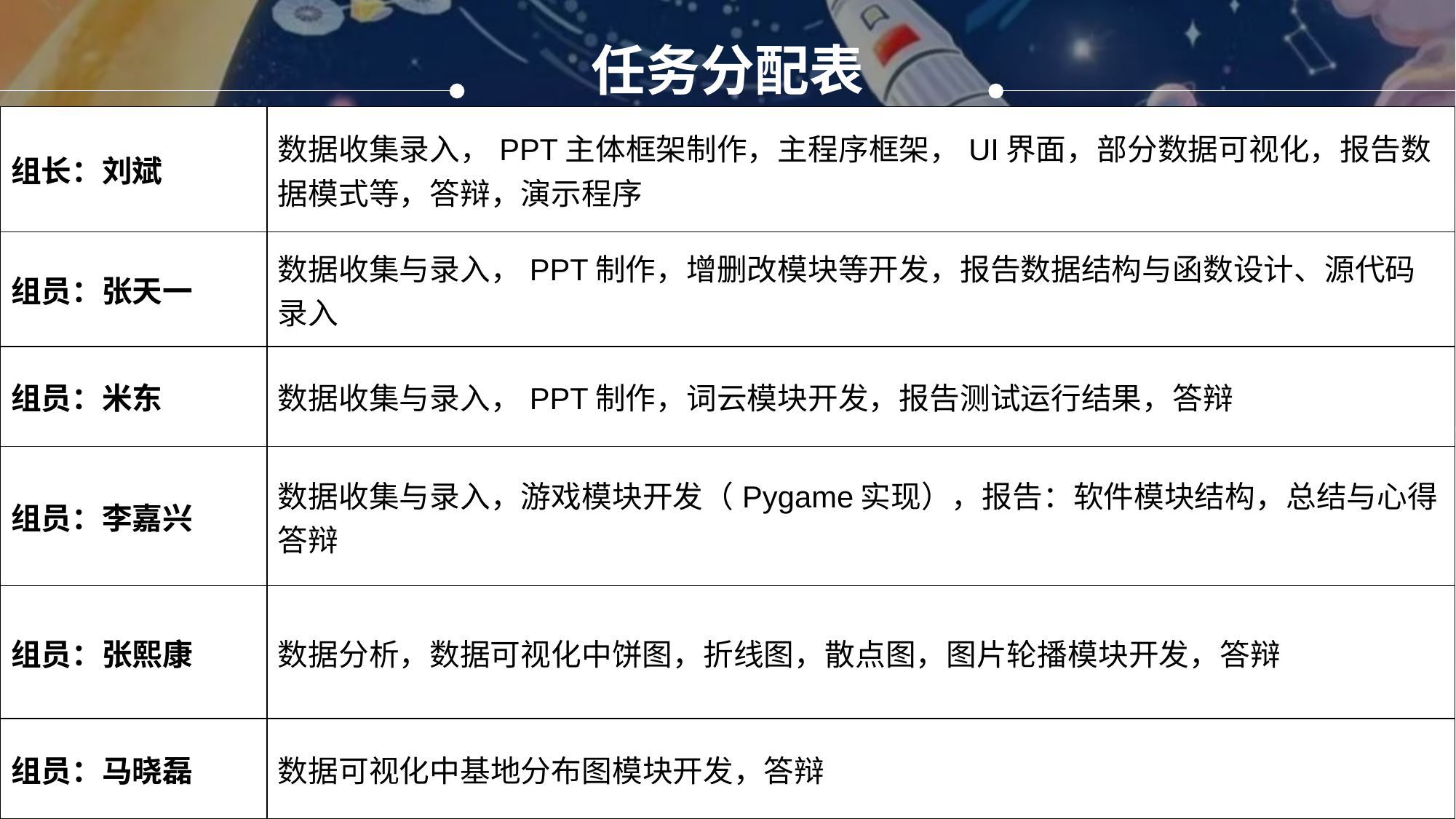

任务分配表
| 组长：刘斌 | 数据收集录入，PPT主体框架制作，主程序框架，UI界面，部分数据可视化，报告数据模式等，答辩，演示程序 |
| --- | --- |
| 组员：张天一 | 数据收集与录入，PPT制作，增删改模块等开发，报告数据结构与函数设计、源代码录入 |
| 组员：米东 | 数据收集与录入，PPT制作，词云模块开发，报告测试运行结果，答辩 |
| 组员：李嘉兴 | 数据收集与录入，游戏模块开发（Pygame实现），报告：软件模块结构，总结与心得 答辩 |
| 组员：张熙康 | 数据分析，数据可视化中饼图，折线图，散点图，图片轮播模块开发，答辩 |
| 组员：马晓磊 | 数据可视化中基地分布图模块开发，答辩 |

、